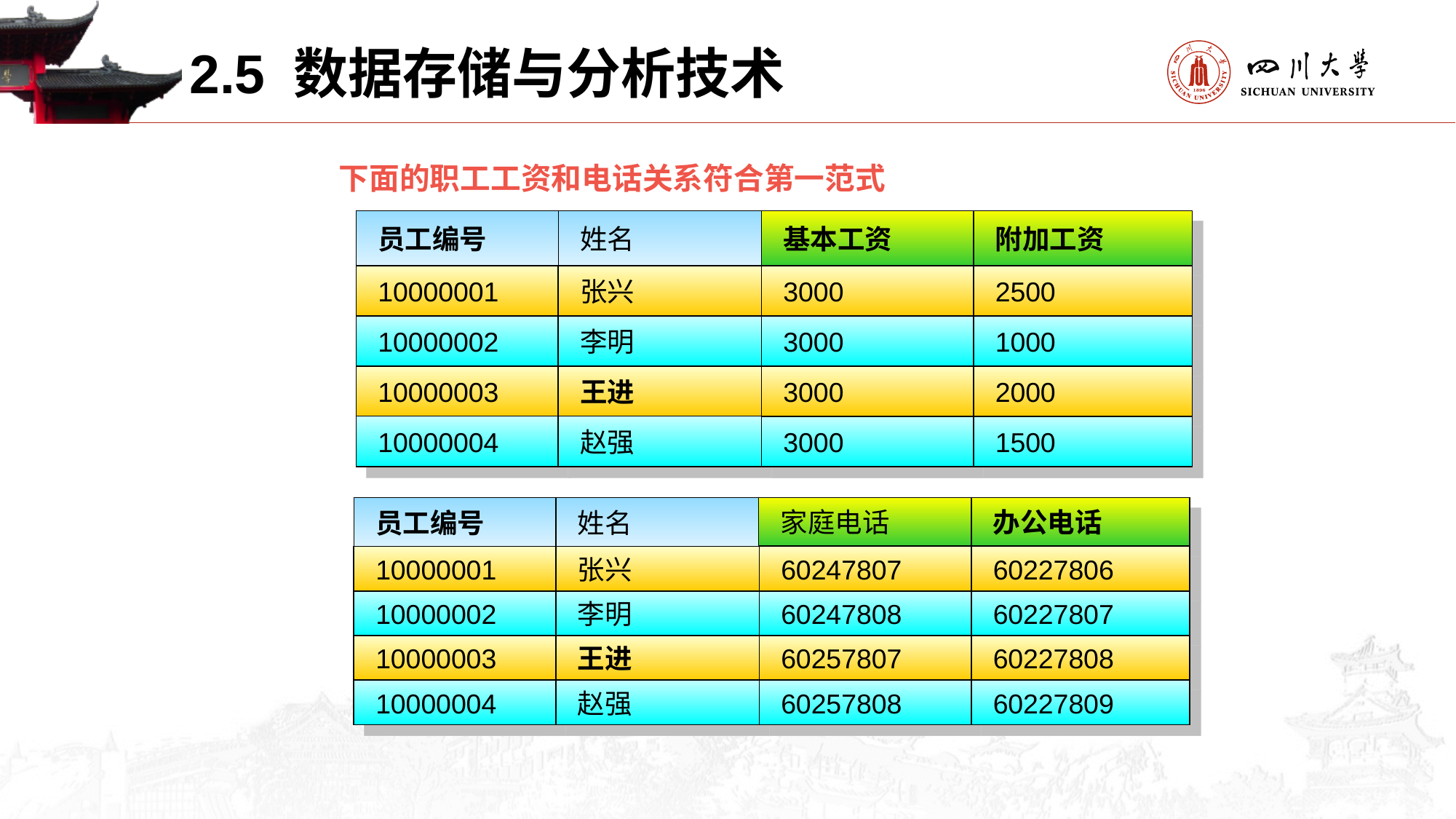

2.5 数据存储与分析技术

下面的职工工资和电话关系符合第一范式
员工编号
姓名
基本工资
附加工资
10000001
张兴
3000
3000
3000
3000
2500
1000
2000
1500
10000002
李明
10000003
王进
10000004
赵强
员工编号
姓名
家庭电话
办公电话
10000001
张兴
60247807
60247808
60257807
60257808
60227806
60227807
60227808
60227809
10000002
李明
10000003
王进
10000004
赵强